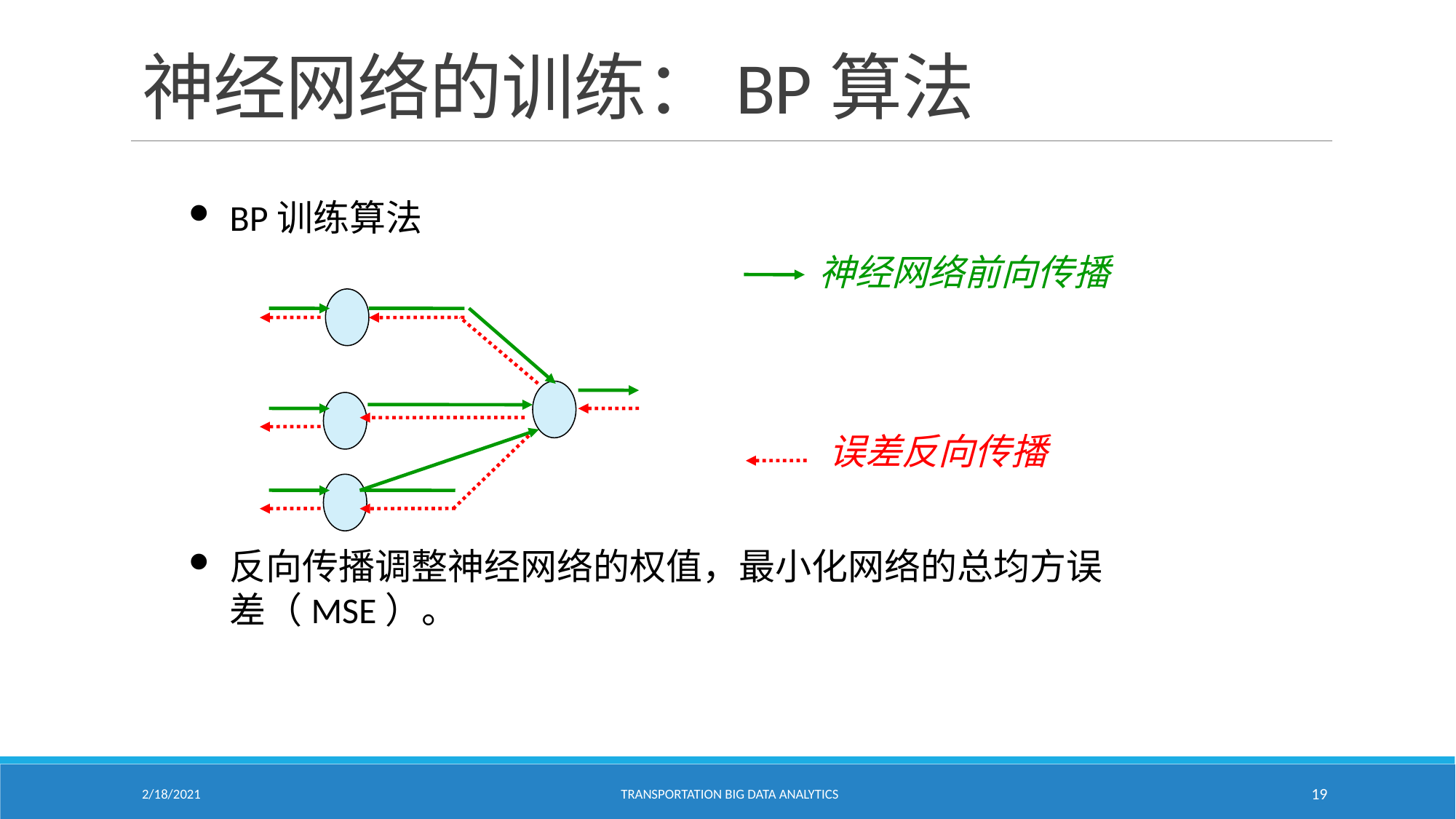

# 神经网络的训练：BP算法
BP训练算法

反向传播调整神经网络的权值，最小化网络的总均方误差（MSE）。
神经网络前向传播

误差反向传播

2/18/2021
Transportation Big Data Analytics
19